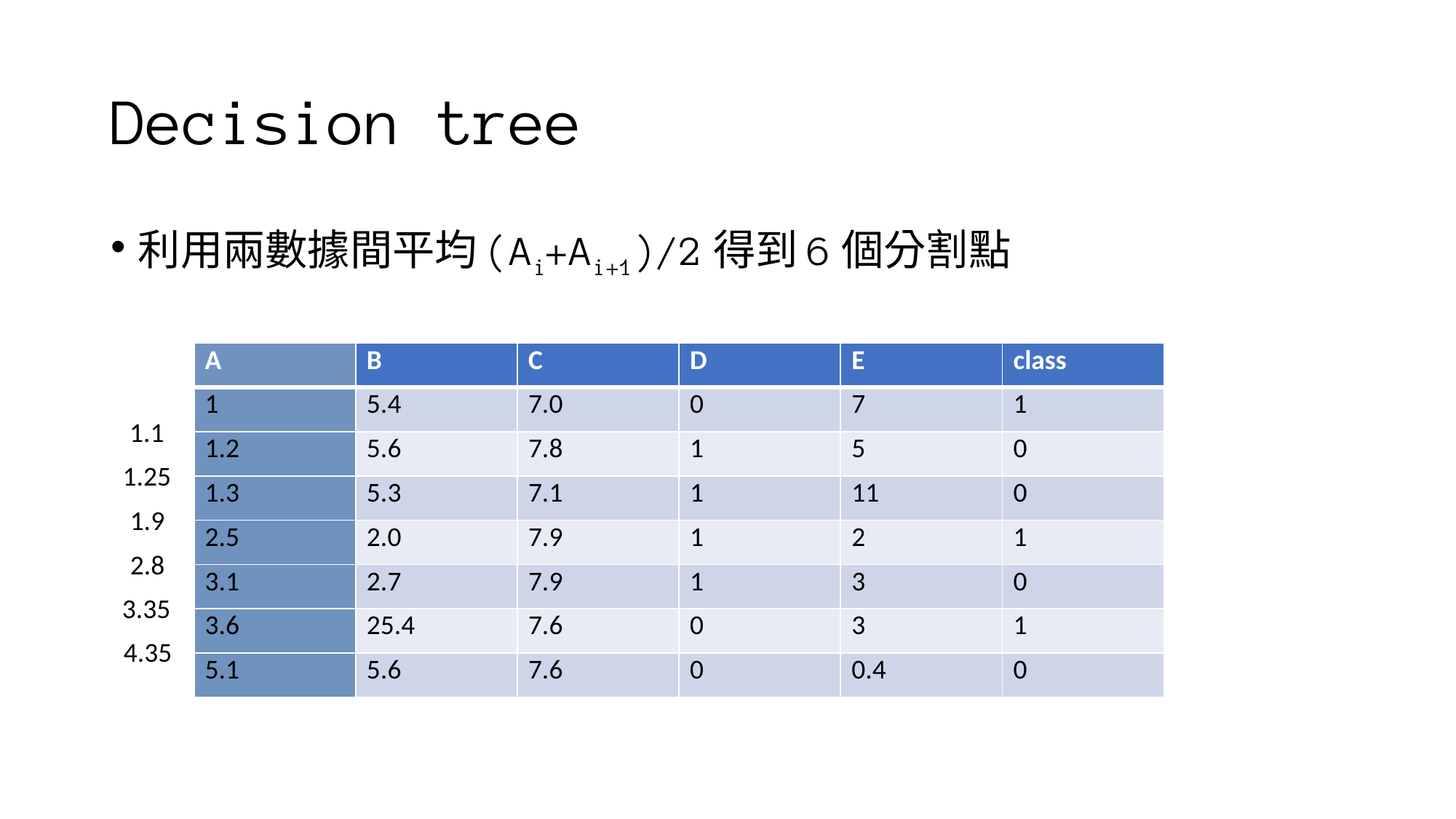

# Decision tree
利用兩數據間平均(Ai+Ai+1)/2得到6個分割點
| A | B | C | D | E | class |
| --- | --- | --- | --- | --- | --- |
| 1 | 5.4 | 7.0 | 0 | 7 | 1 |
| 1.2 | 5.6 | 7.8 | 1 | 5 | 0 |
| 1.3 | 5.3 | 7.1 | 1 | 11 | 0 |
| 2.5 | 2.0 | 7.9 | 1 | 2 | 1 |
| 3.1 | 2.7 | 7.9 | 1 | 3 | 0 |
| 3.6 | 25.4 | 7.6 | 0 | 3 | 1 |
| 5.1 | 5.6 | 7.6 | 0 | 0.4 | 0 |
1.1
1.25
1.9
2.8
3.35
4.35